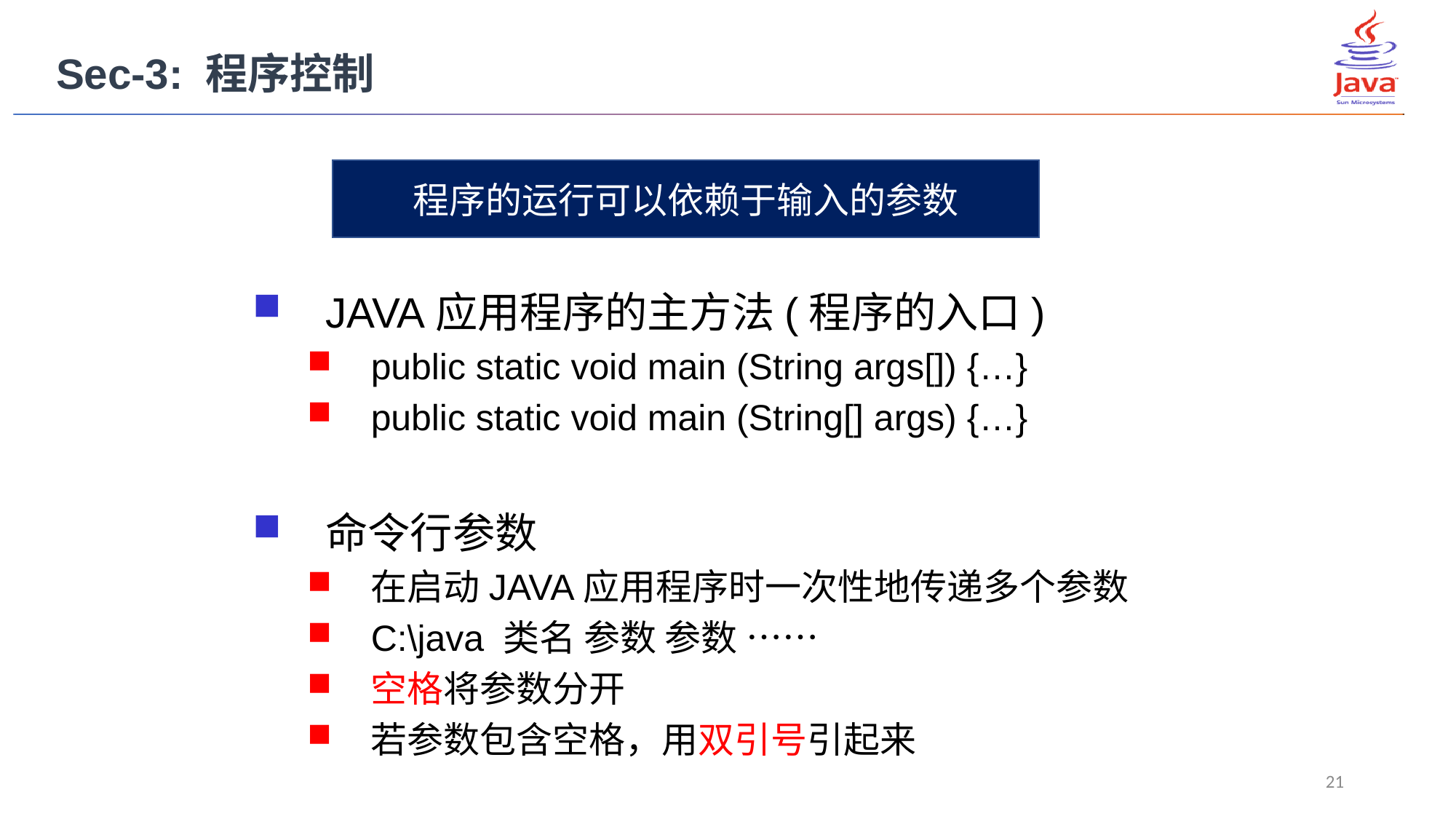

Sec-3: 程序控制
程序的运行可以依赖于输入的参数
JAVA应用程序的主方法(程序的入口)
public static void main (String args[]) {…}
public static void main (String[] args) {…}

命令行参数
在启动JAVA应用程序时一次性地传递多个参数
C:\java 类名 参数 参数 ……
空格将参数分开
若参数包含空格，用双引号引起来
21